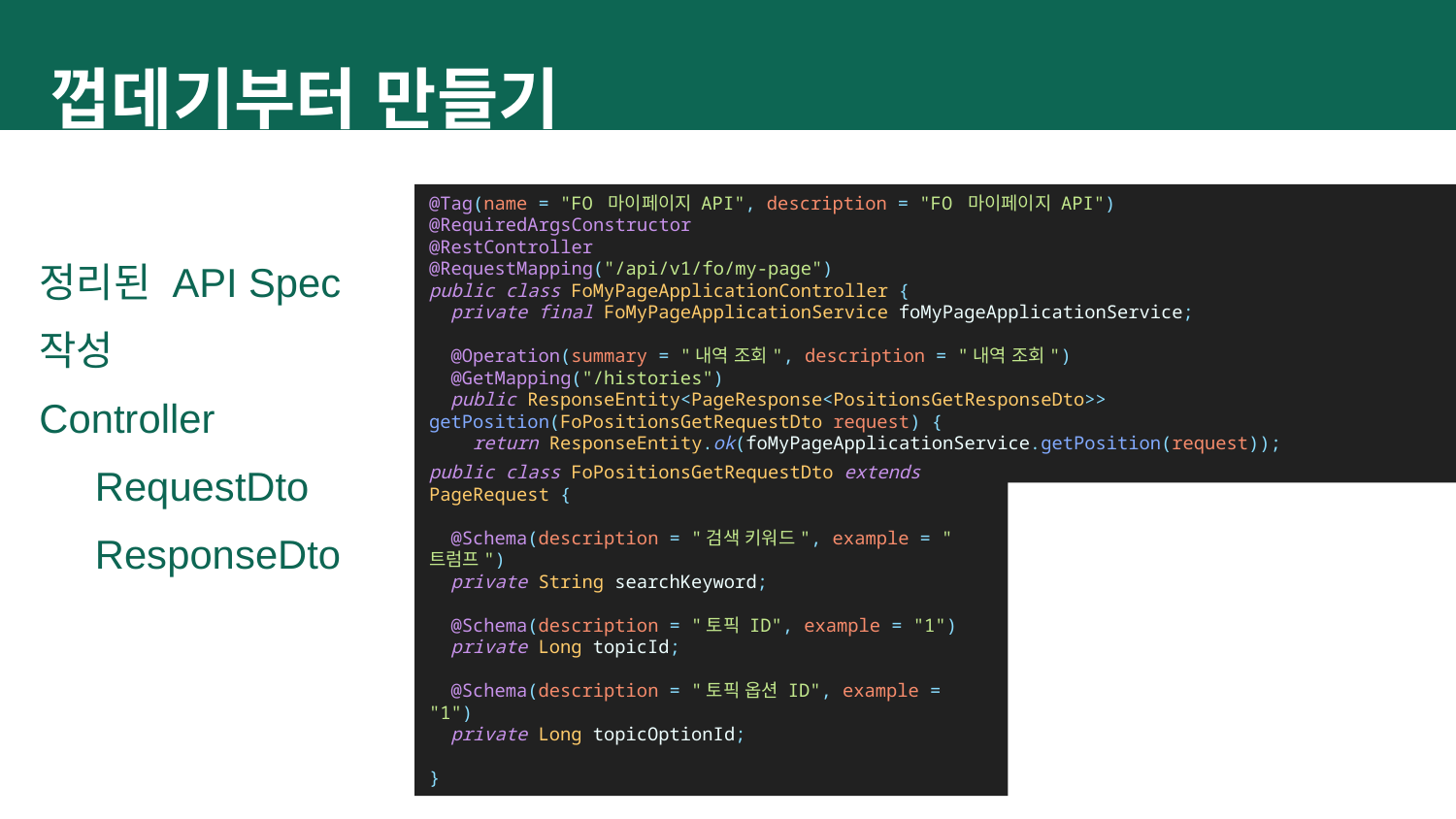

껍데기부터 만들기
@Tag(name = "FO 마이페이지 API", description = "FO 마이페이지 API")
@RequiredArgsConstructor
@RestController
@RequestMapping("/api/v1/fo/my-page")
public class FoMyPageApplicationController {
  private final FoMyPageApplicationService foMyPageApplicationService;
  @Operation(summary = "내역 조회", description = "내역 조회")
  @GetMapping("/histories")
  public ResponseEntity<PageResponse<PositionsGetResponseDto>> getPosition(FoPositionsGetRequestDto request) {
    return ResponseEntity.ok(foMyPageApplicationService.getPosition(request));
  }
정리된 API Spec 작성
Controller
     RequestDto
     ResponseDto

public class FoPositionsGetRequestDto extends PageRequest {
  @Schema(description = "검색 키워드", example = "트럼프")
  private String searchKeyword;
  @Schema(description = "토픽 ID", example = "1")
  private Long topicId;
  @Schema(description = "토픽 옵션 ID", example = "1")
  private Long topicOptionId;
}